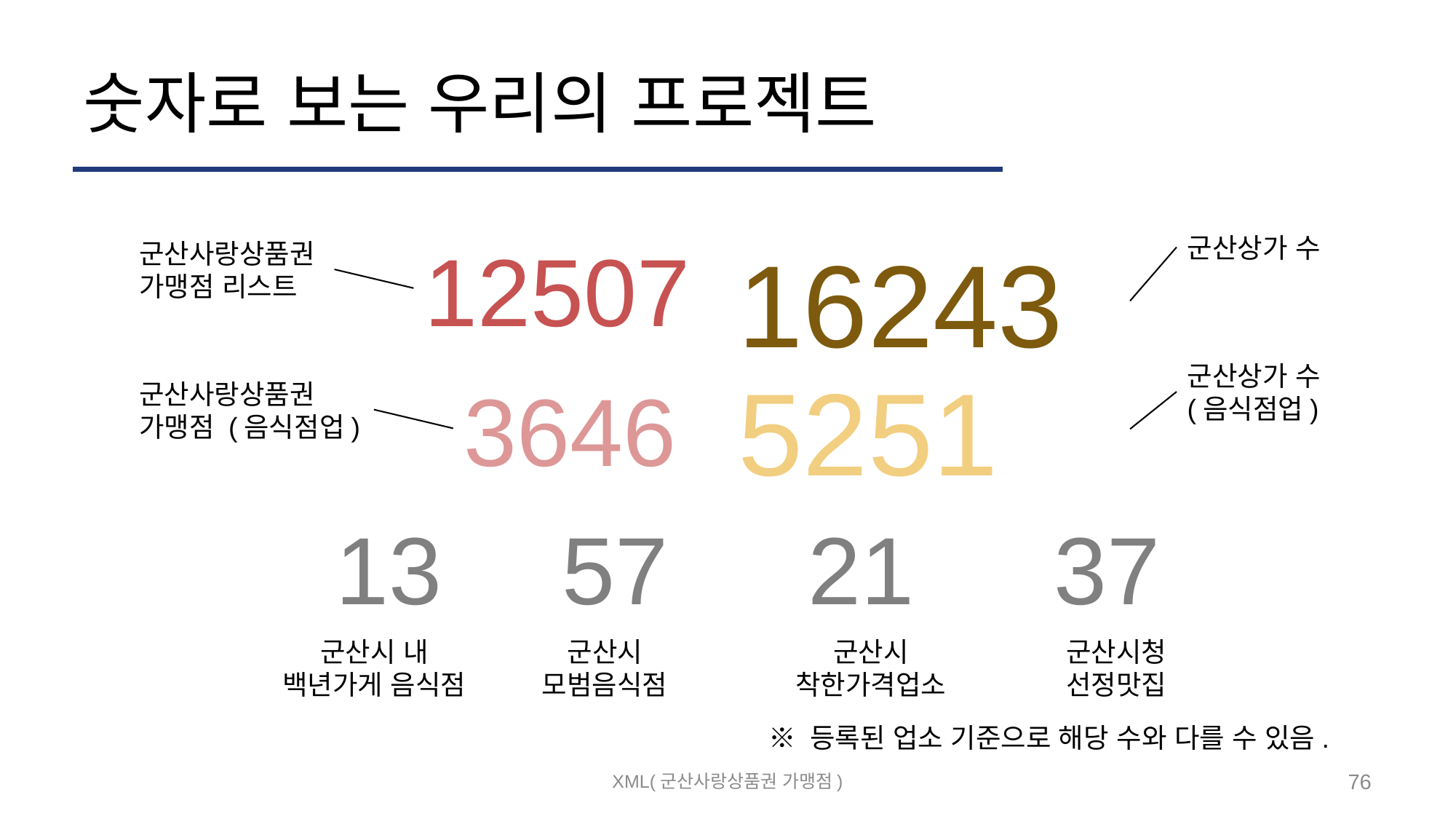

# 숫자로 보는 우리의 프로젝트
12507
16243
군산상가 수
군산사랑상품권
가맹점 리스트
5251
군산상가 수
(음식점업)
3646
군산사랑상품권
가맹점 (음식점업)
13
57
21
37
군산시 내
백년가게 음식점
군산시
모범음식점
군산시
착한가격업소
군산시청
선정맛집
※ 등록된 업소 기준으로 해당 수와 다를 수 있음.
XML(군산사랑상품권 가맹점)
76